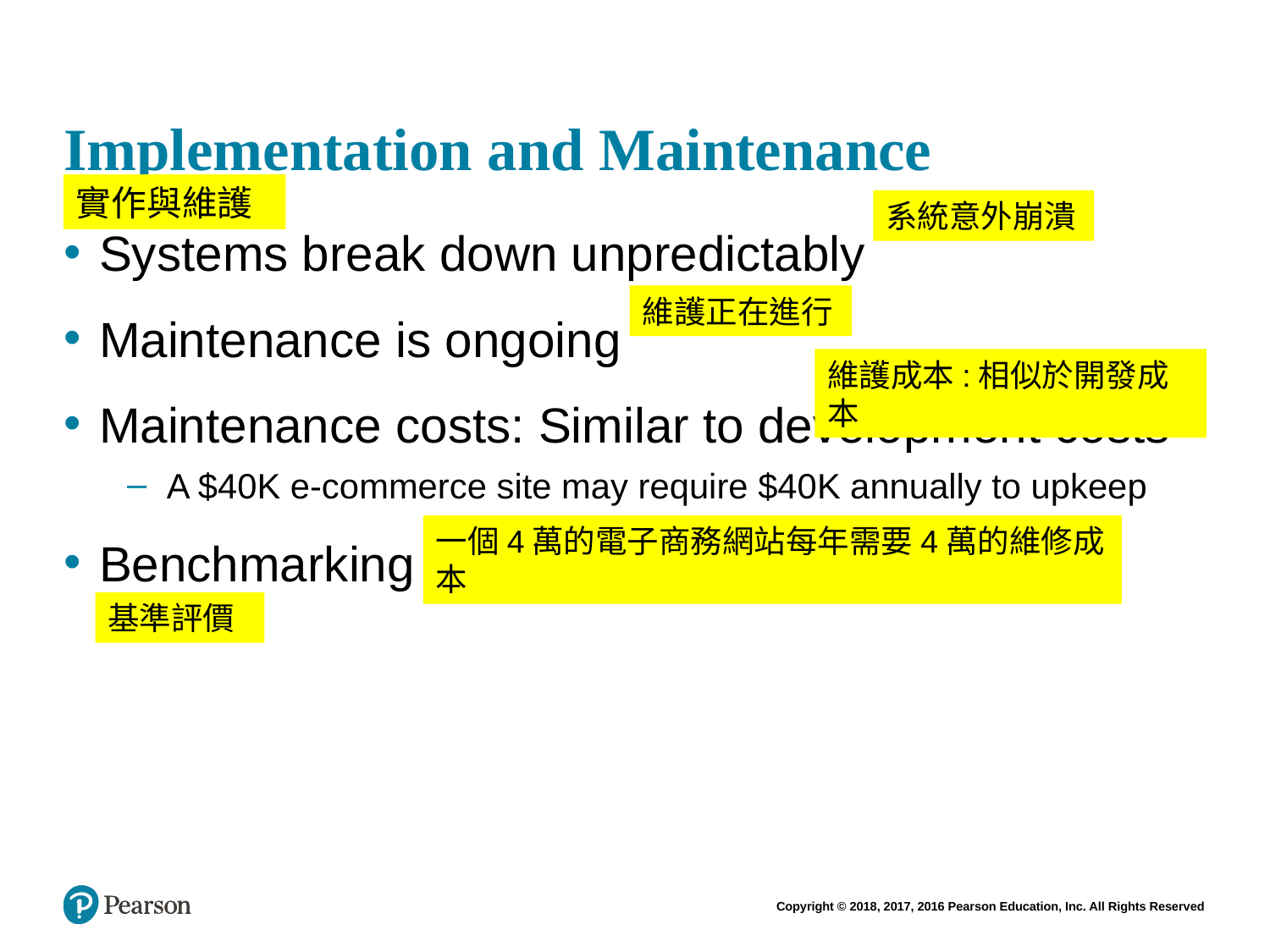

# Implementation and Maintenance
實作與維護
系統意外崩潰
Systems break down unpredictably
Maintenance is ongoing
Maintenance costs: Similar to development costs
A $40K e-commerce site may require $40K annually to upkeep
Benchmarking
維護正在進行
維護成本:相似於開發成本
一個4萬的電子商務網站每年需要4萬的維修成本
基準評價